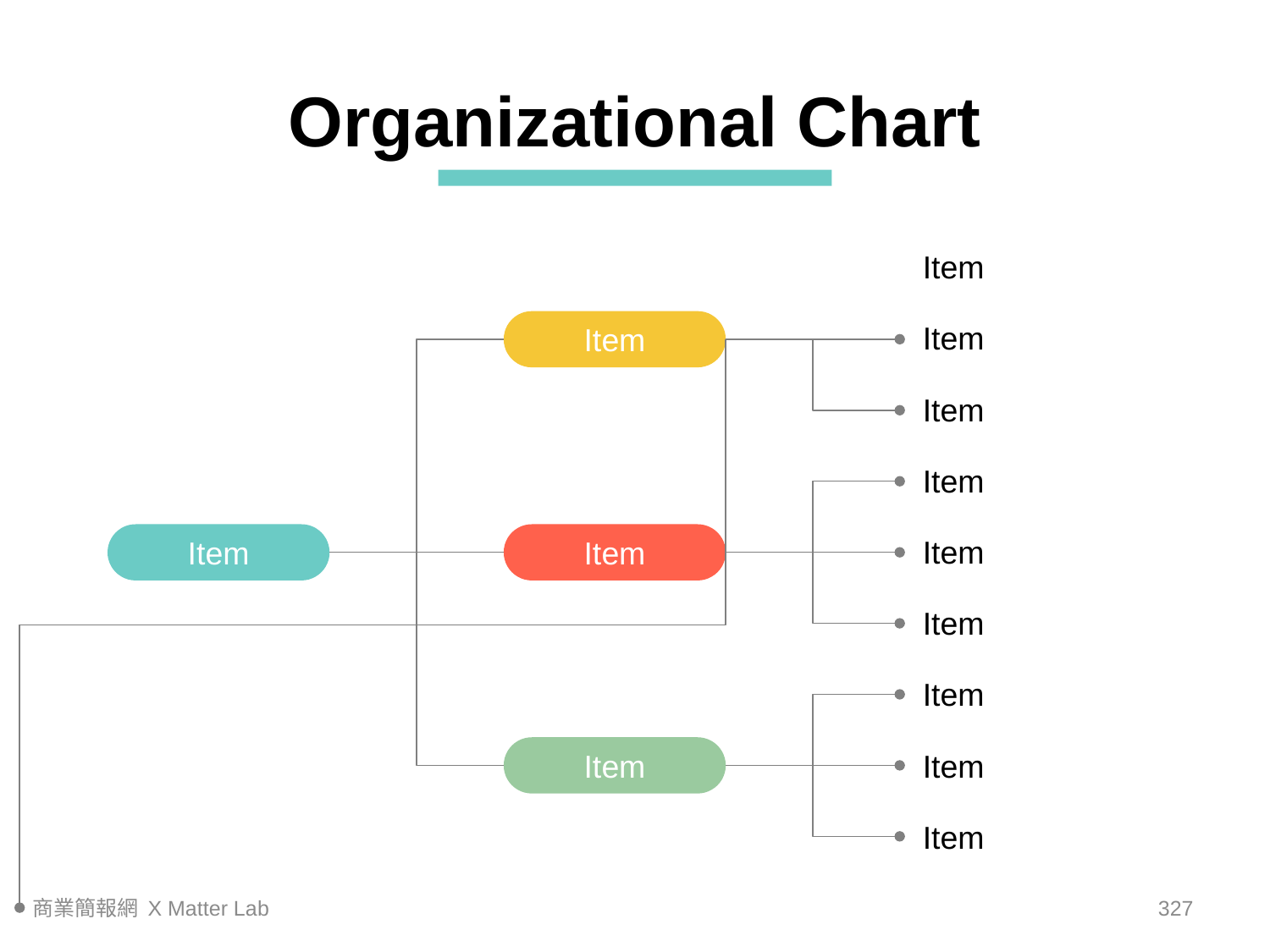

Organizational Chart

Item
Item
Item
Item
Item
Item
Item
Item
Item
Item
Item
Item
Item
商業簡報網 X Matter Lab
327